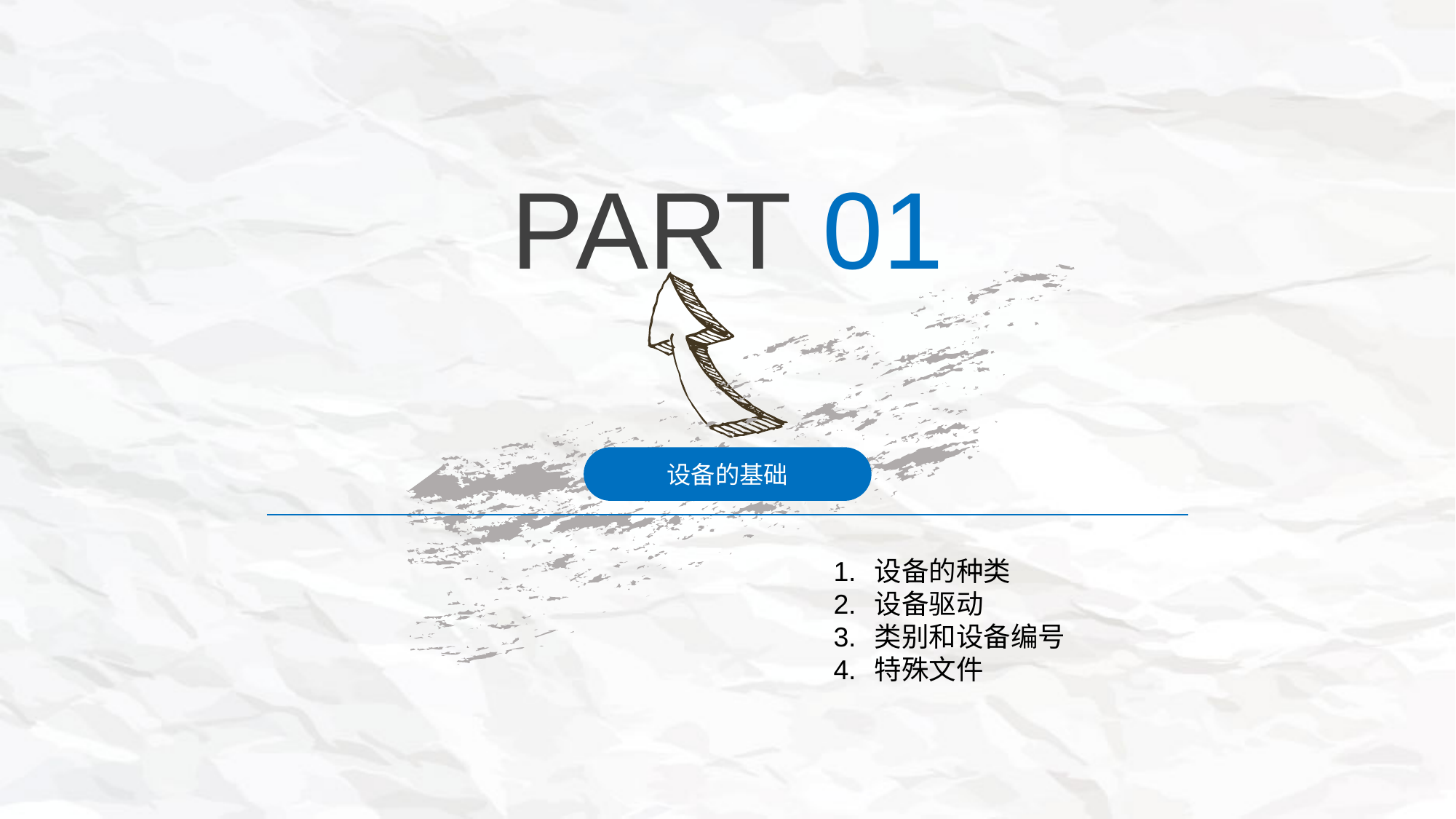

PART 01

设备的基础
设备的种类
设备驱动
类别和设备编号
特殊文件